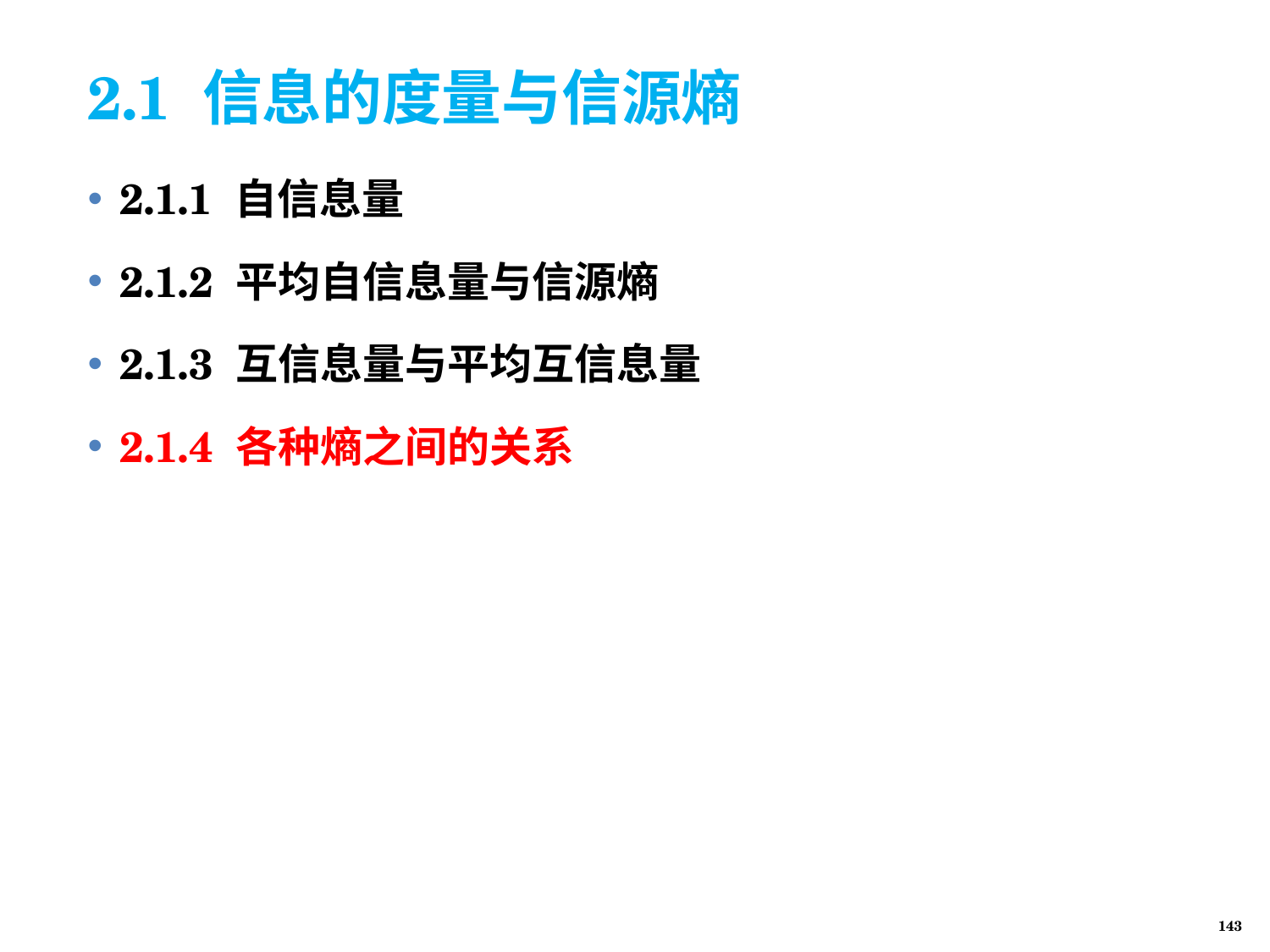

# 2.1 信息的度量与信源熵
2.1.1 自信息量
2.1.2 平均自信息量与信源熵
2.1.3 互信息量与平均互信息量
2.1.4 各种熵之间的关系

143